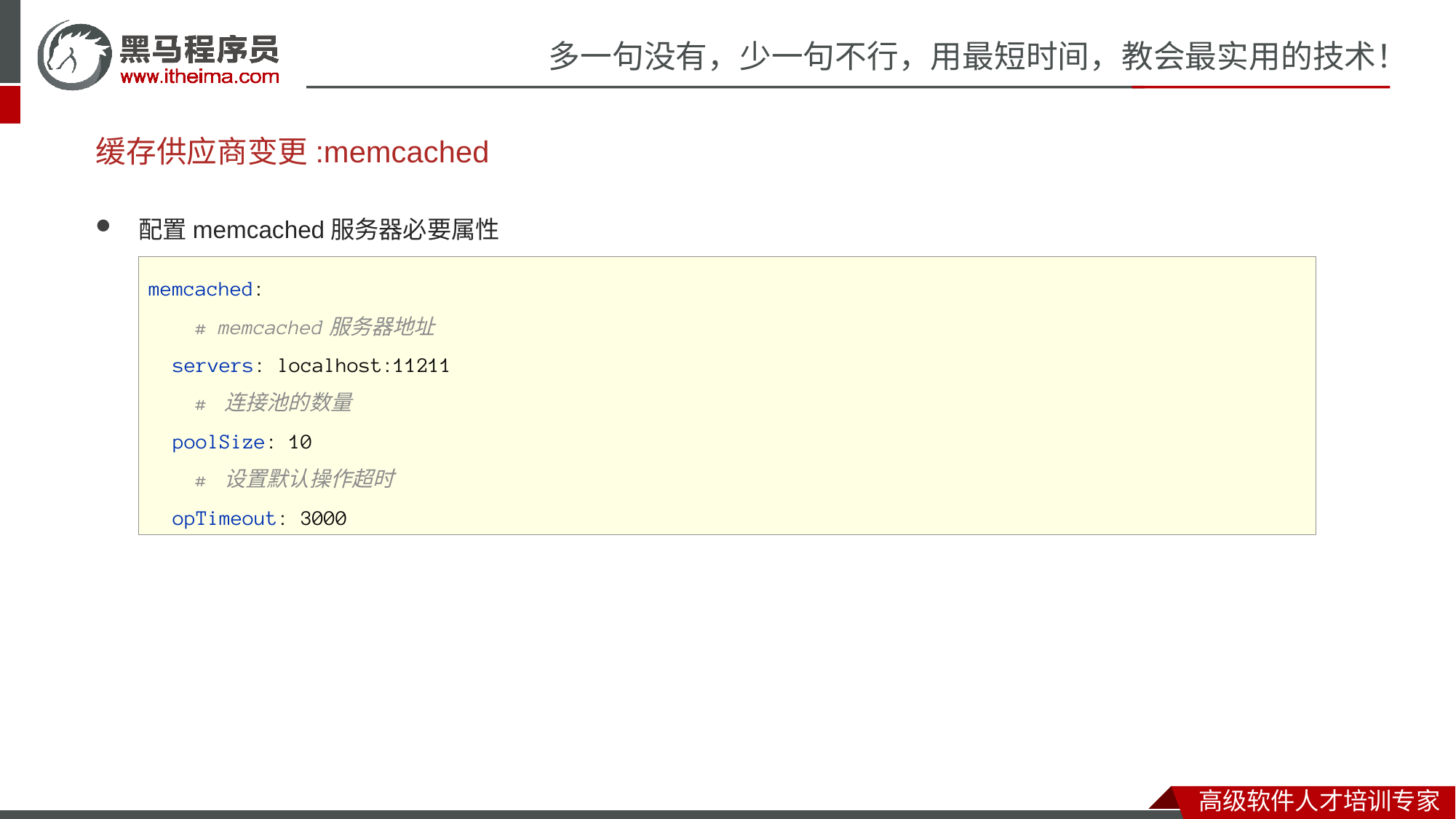

# 缓存供应商变更:memcached
配置memcached服务器必要属性
memcached:
    # memcached服务器地址
    servers: localhost:11211
    # 连接池的数量
    poolSize: 10
    # 设置默认操作超时
    opTimeout: 3000